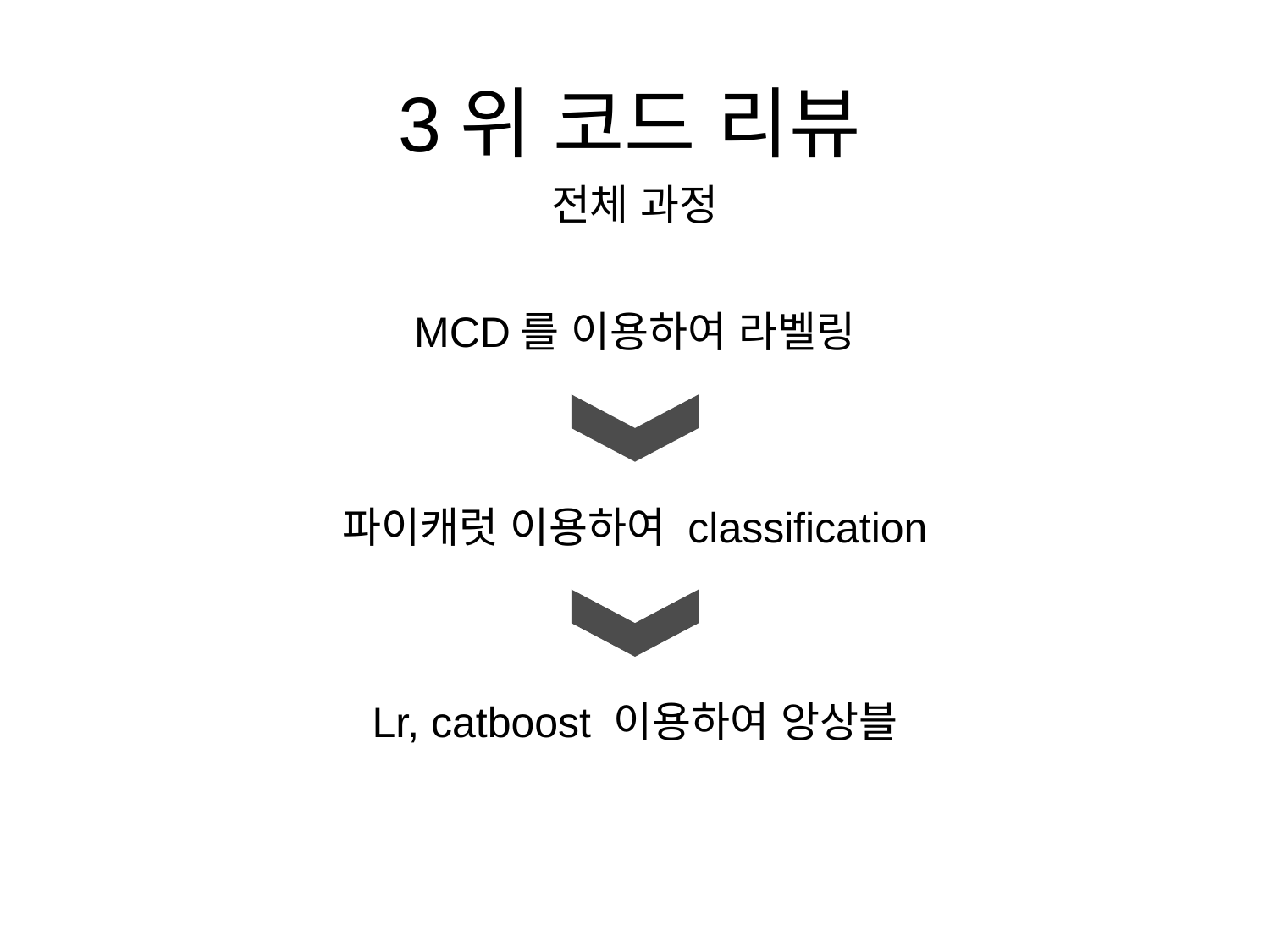

# 3위 코드 리뷰
전체 과정
MCD를 이용하여 라벨링

파이캐럿 이용하여 classification

Lr, catboost 이용하여 앙상블